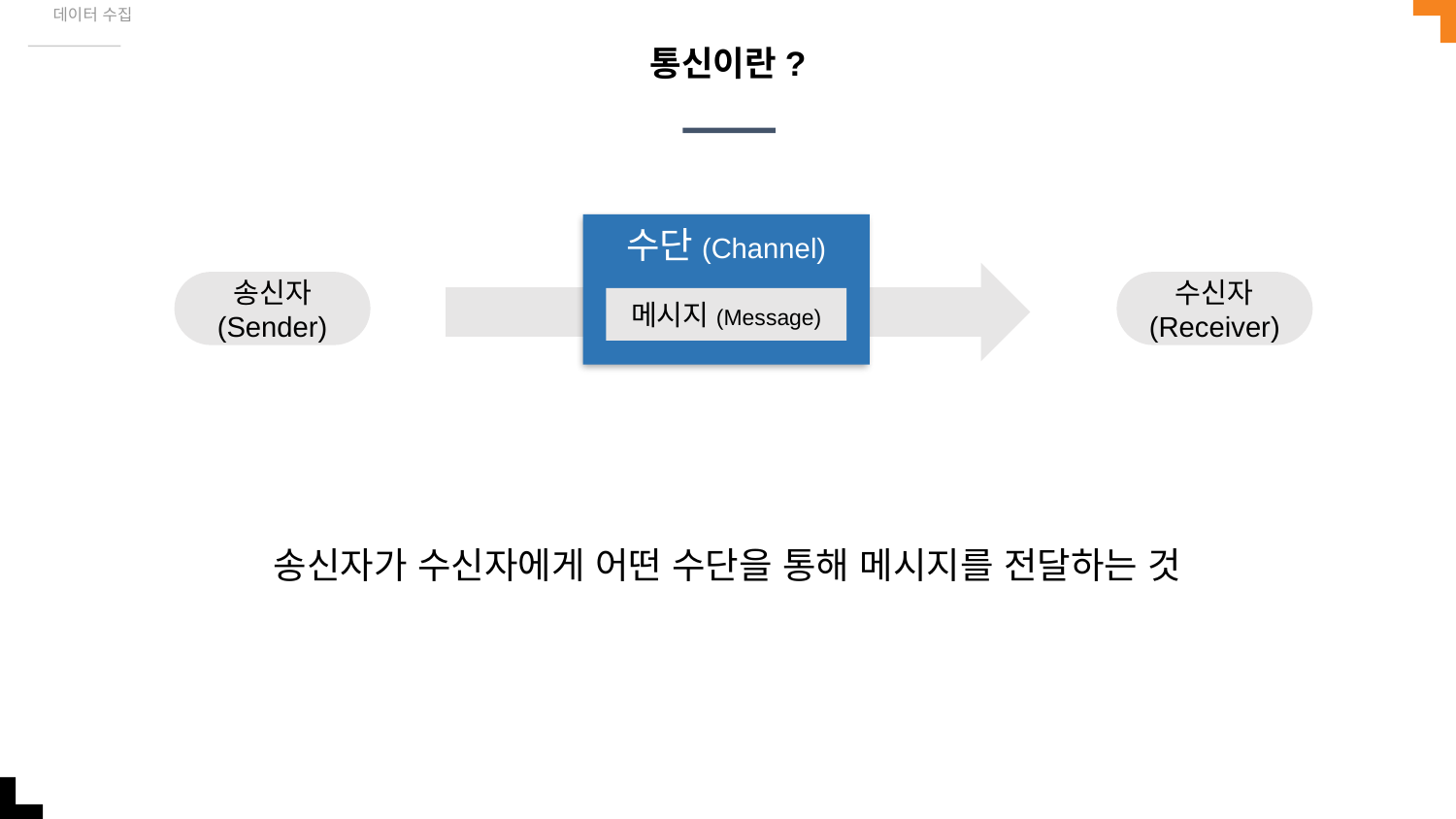

데이터 수집
# 통신이란?
수단(Channel)

송신자
(Sender)
수신자
(Receiver)
메시지(Message)
송신자가 수신자에게 어떤 수단을 통해 메시지를 전달하는 것